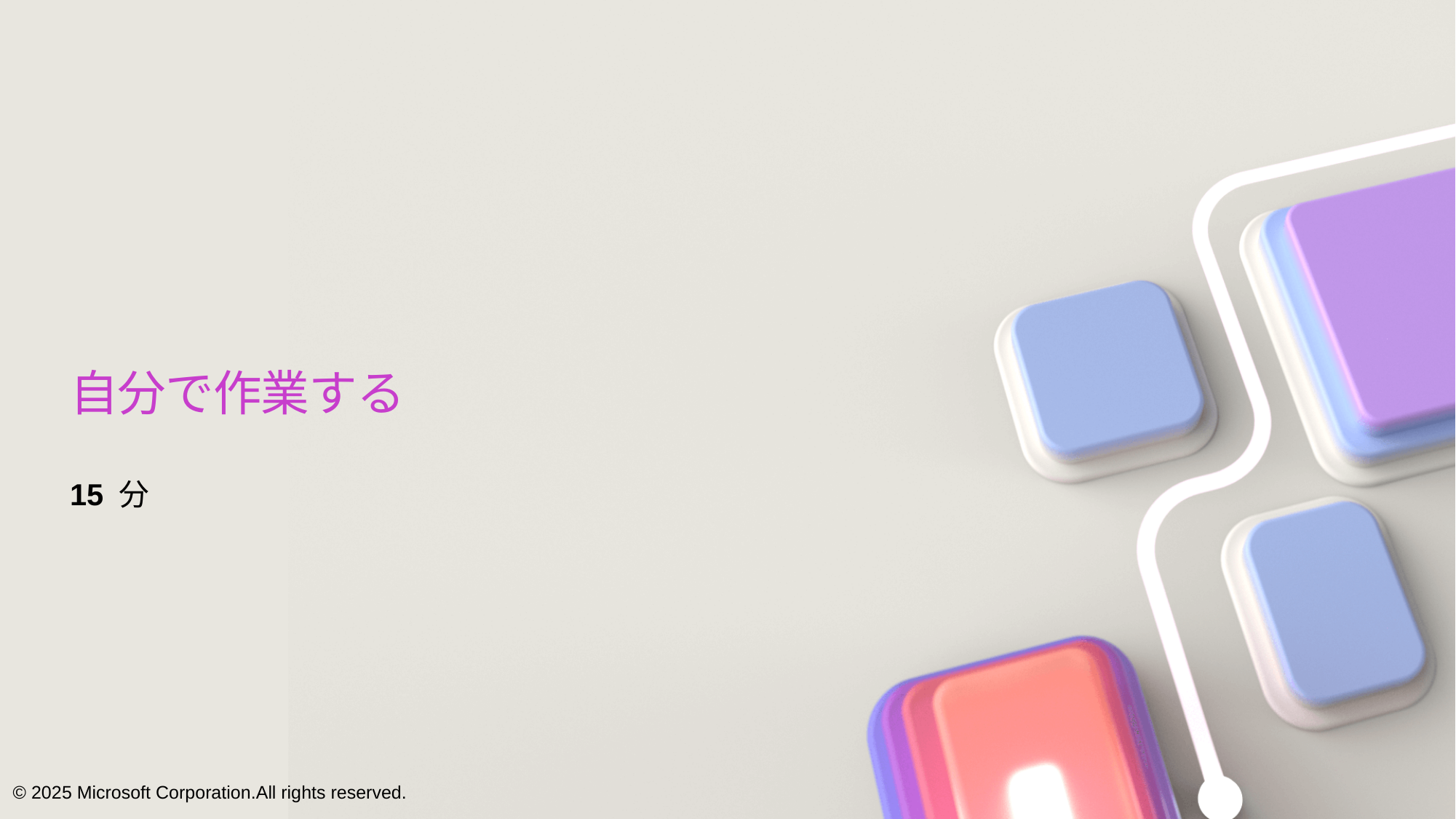

# 自分で作業する
15 分
© 2025 Microsoft Corporation.All rights reserved.